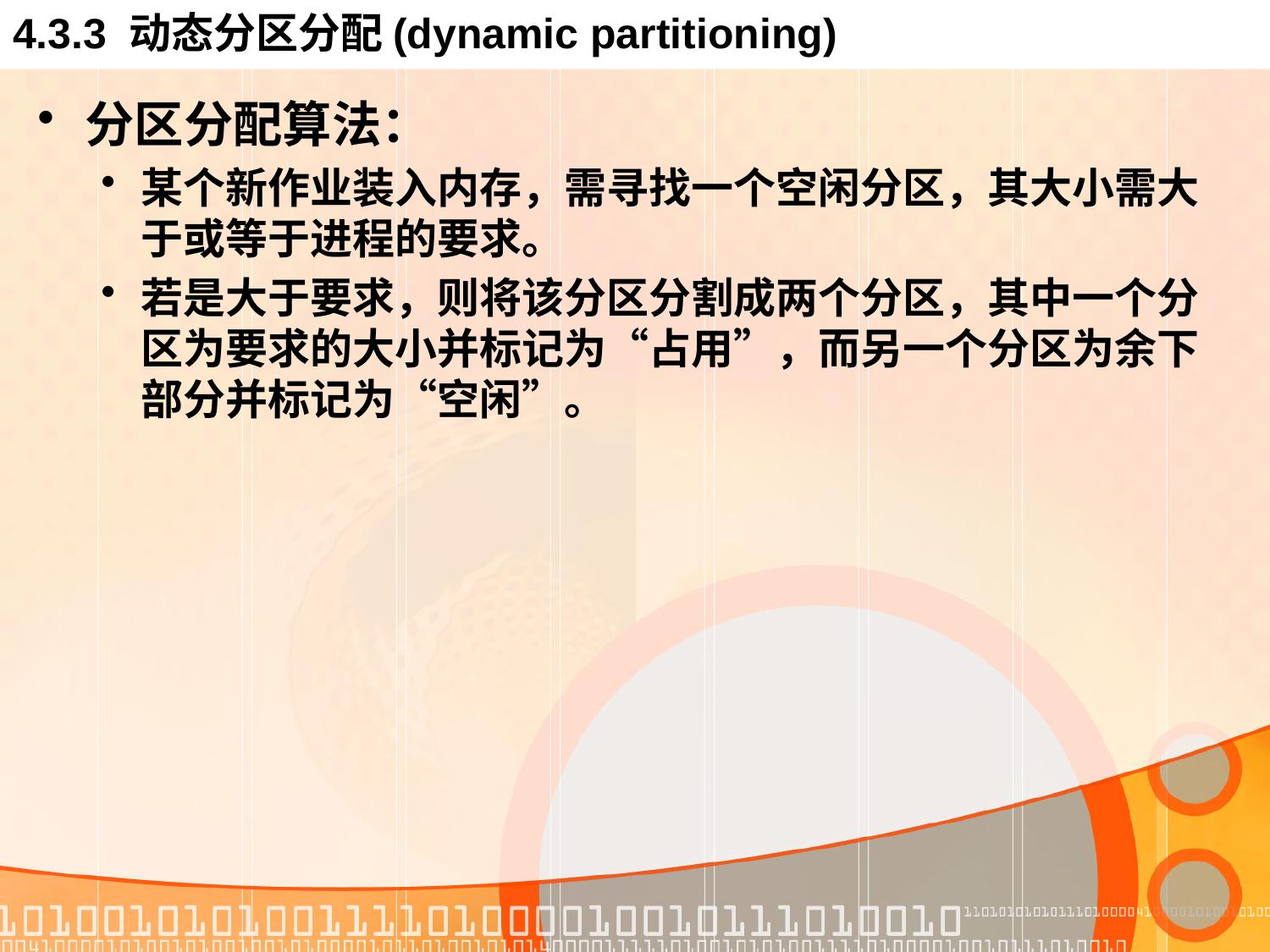

# 4.3.3 动态分区分配(dynamic partitioning)
分区分配算法：
某个新作业装入内存，需寻找一个空闲分区，其大小需大于或等于进程的要求。
若是大于要求，则将该分区分割成两个分区，其中一个分区为要求的大小并标记为“占用”，而另一个分区为余下部分并标记为“空闲”。